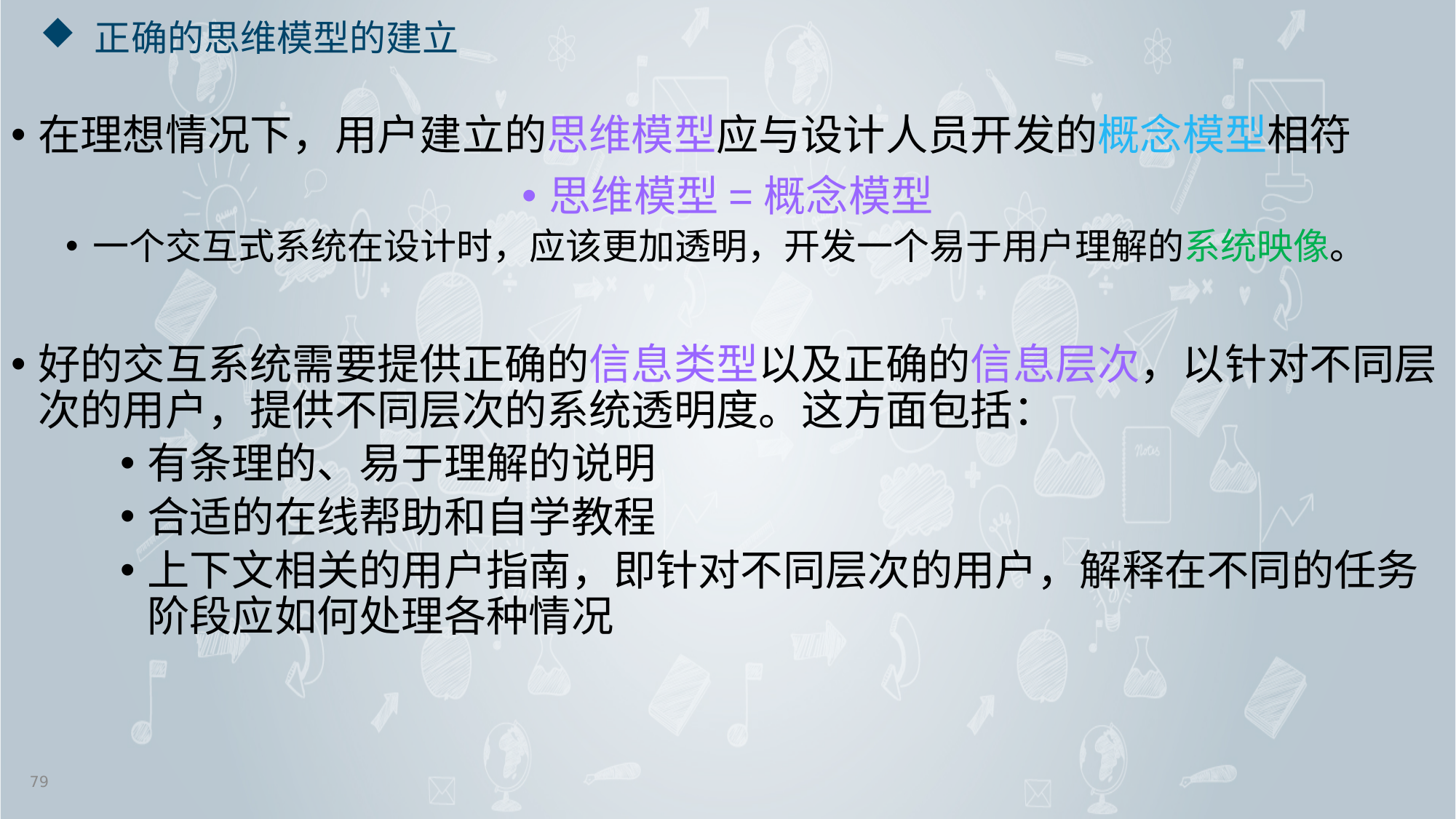

# 正确的思维模型的建立
在理想情况下，用户建立的思维模型应与设计人员开发的概念模型相符
思维模型=概念模型
一个交互式系统在设计时，应该更加透明，开发一个易于用户理解的系统映像。

好的交互系统需要提供正确的信息类型以及正确的信息层次，以针对不同层次的用户，提供不同层次的系统透明度。这方面包括：
有条理的、易于理解的说明
合适的在线帮助和自学教程
上下文相关的用户指南，即针对不同层次的用户，解释在不同的任务阶段应如何处理各种情况
79